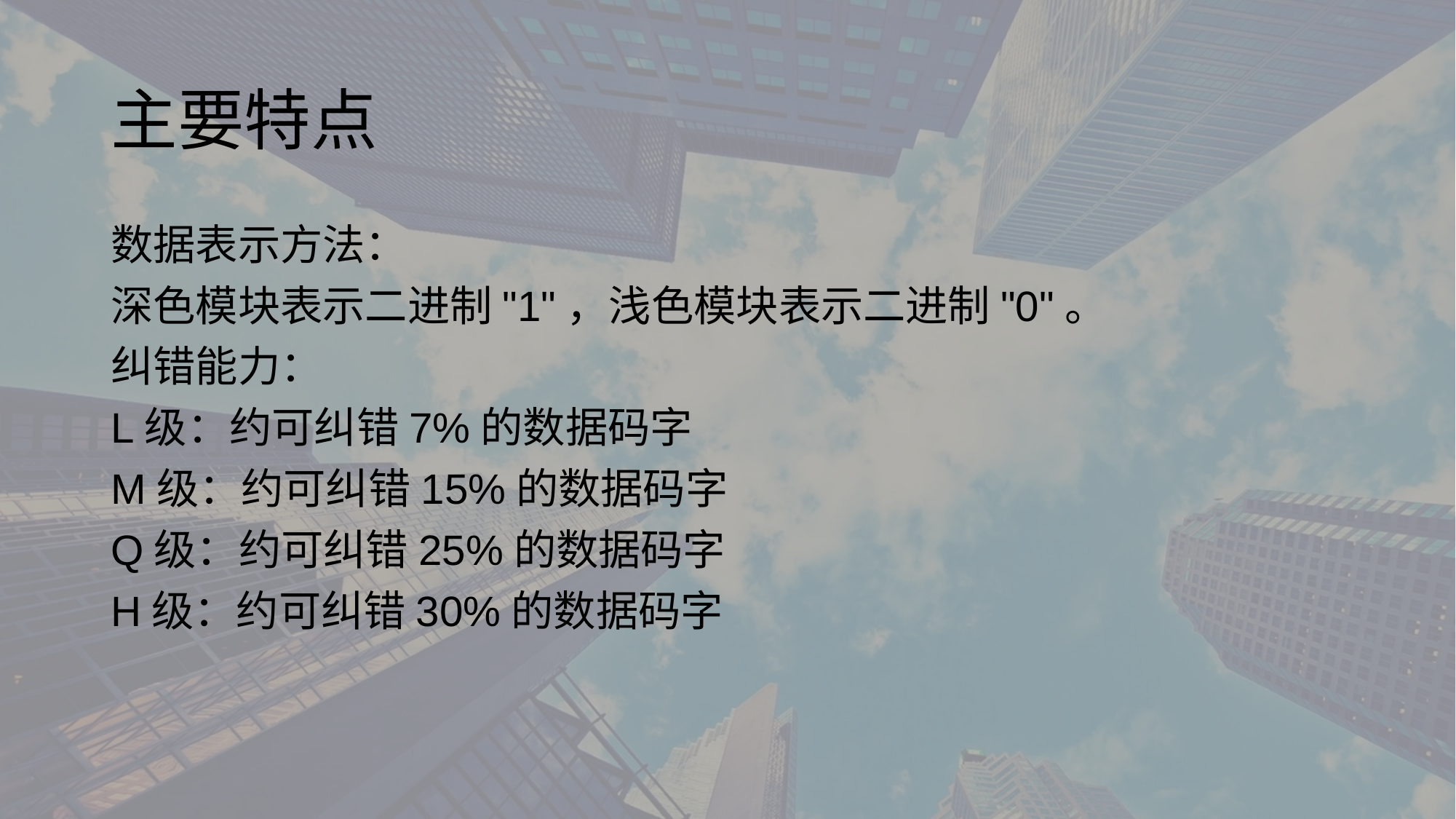

# 主要特点
数据表示方法：
深色模块表示二进制"1"，浅色模块表示二进制"0"。
纠错能力：
L级：约可纠错7%的数据码字
M级：约可纠错15%的数据码字
Q级：约可纠错25%的数据码字
H级：约可纠错30%的数据码字